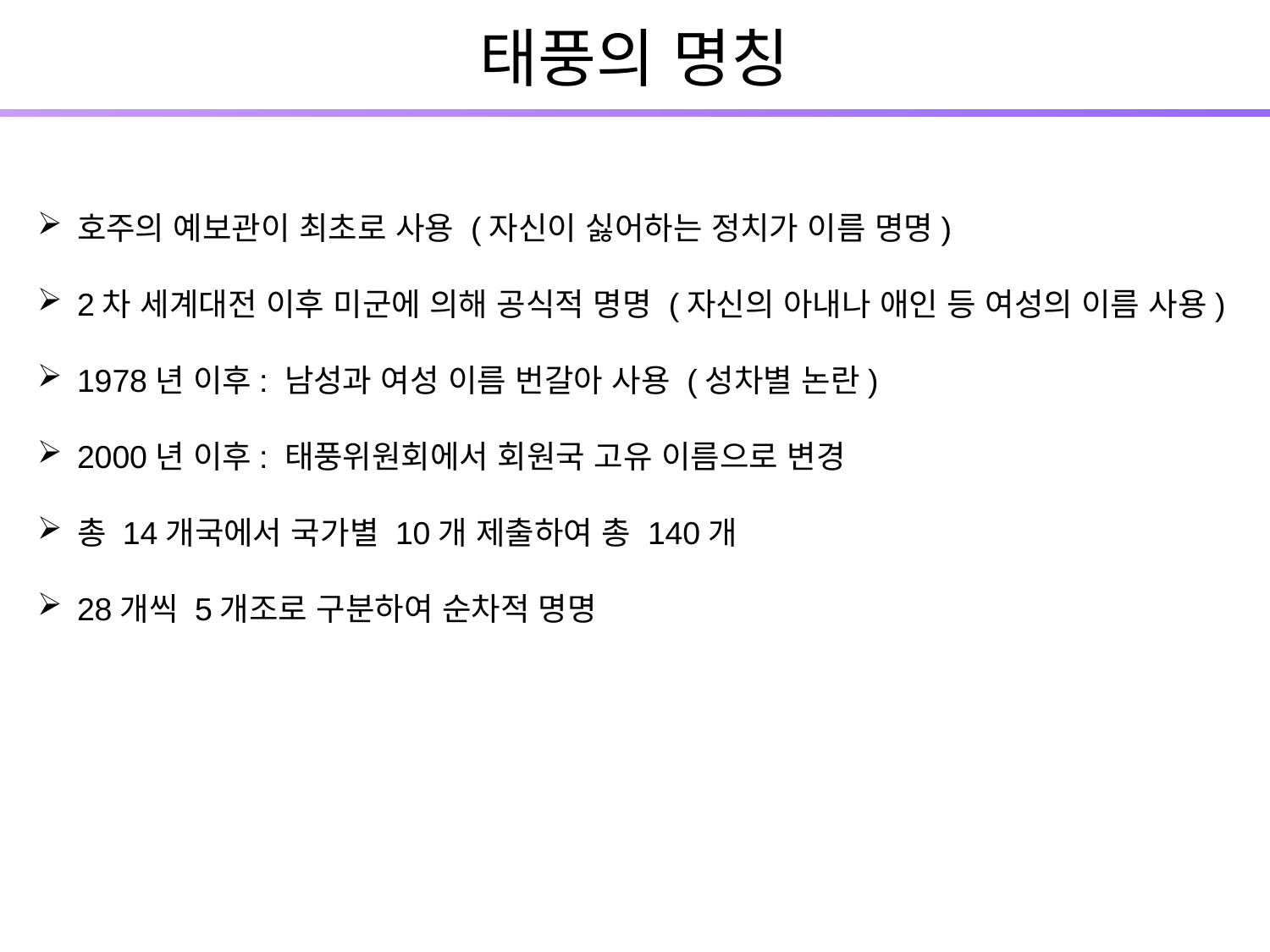

태풍의 명칭

호주의 예보관이 최초로 사용 (자신이 싫어하는 정치가 이름 명명)

2차 세계대전 이후 미군에 의해 공식적 명명 (자신의 아내나 애인 등 여성의 이름 사용)

1978년 이후: 남성과 여성 이름 번갈아 사용 (성차별 논란)

2000년 이후: 태풍위원회에서 회원국 고유 이름으로 변경

총 14개국에서 국가별 10개 제출하여 총 140개

28개씩 5개조로 구분하여 순차적 명명